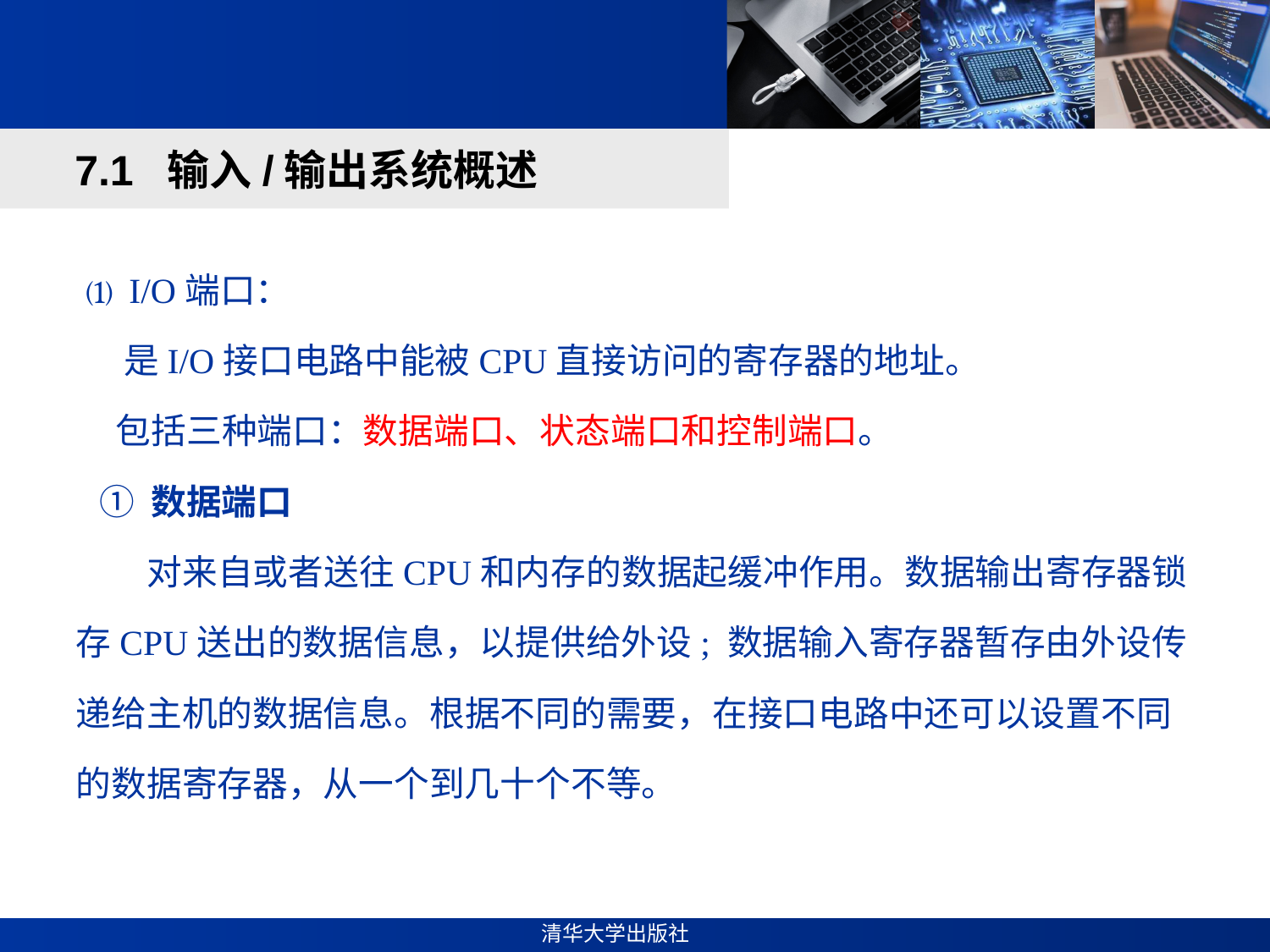

#
7.1  输入/输出系统概述
 ⑴ I/O端口：
     是I/O接口电路中能被CPU直接访问的寄存器的地址。
    包括三种端口：数据端口、状态端口和控制端口。
   ① 数据端口
        对来自或者送往CPU和内存的数据起缓冲作用。数据输出寄存器锁存CPU送出的数据信息，以提供给外设; 数据输入寄存器暂存由外设传递给主机的数据信息。根据不同的需要，在接口电路中还可以设置不同的数据寄存器，从一个到几十个不等。